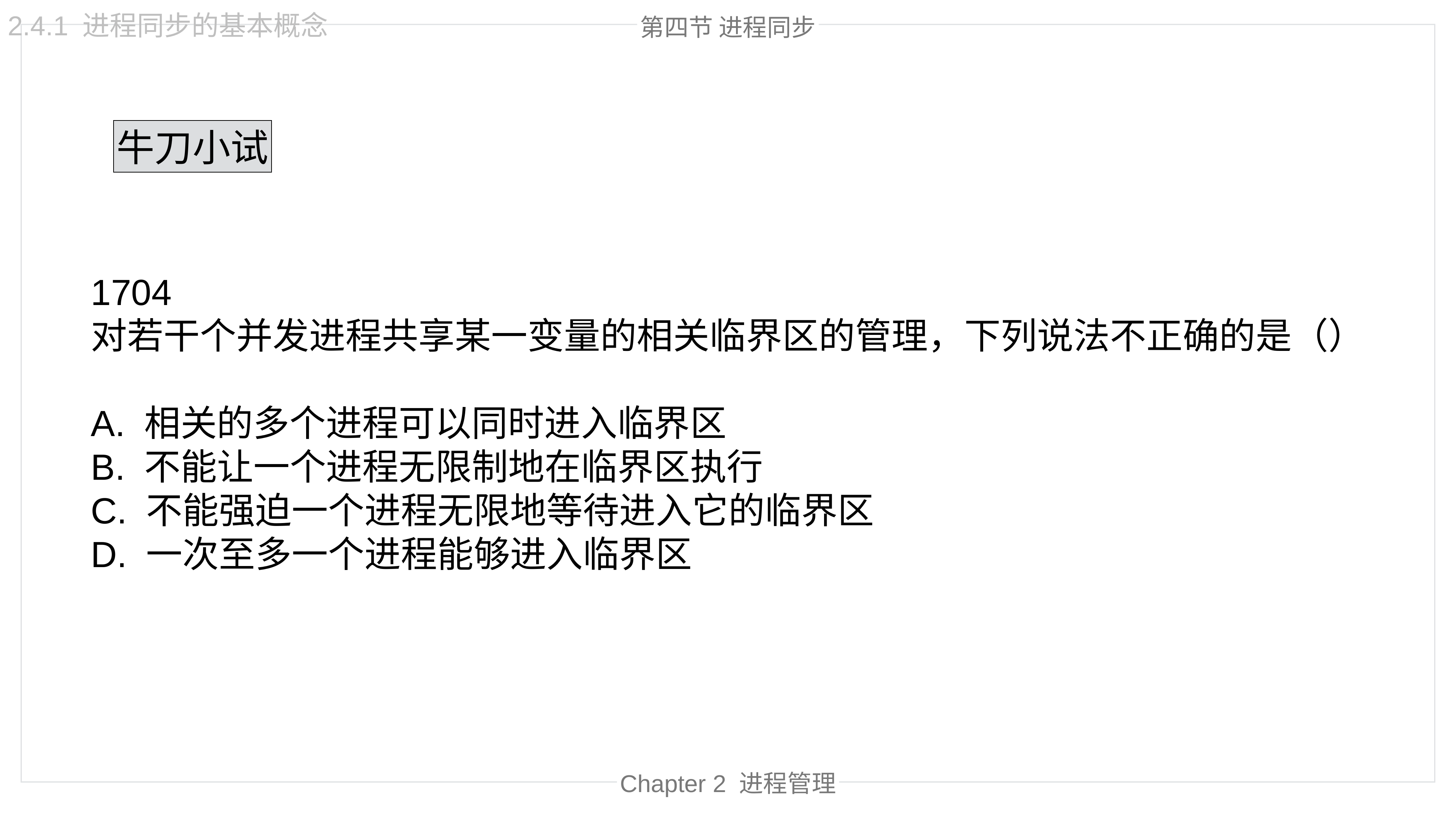

2.4.1 进程同步的基本概念
第四节 进程同步

牛刀小试
1704
对若干个并发进程共享某一变量的相关临界区的管理，下列说法不正确的是（）

A. 相关的多个进程可以同时进入临界区
B. 不能让一个进程无限制地在临界区执行
C. 不能强迫一个进程无限地等待进入它的临界区
D. 一次至多一个进程能够进入临界区
Chapter 2 进程管理